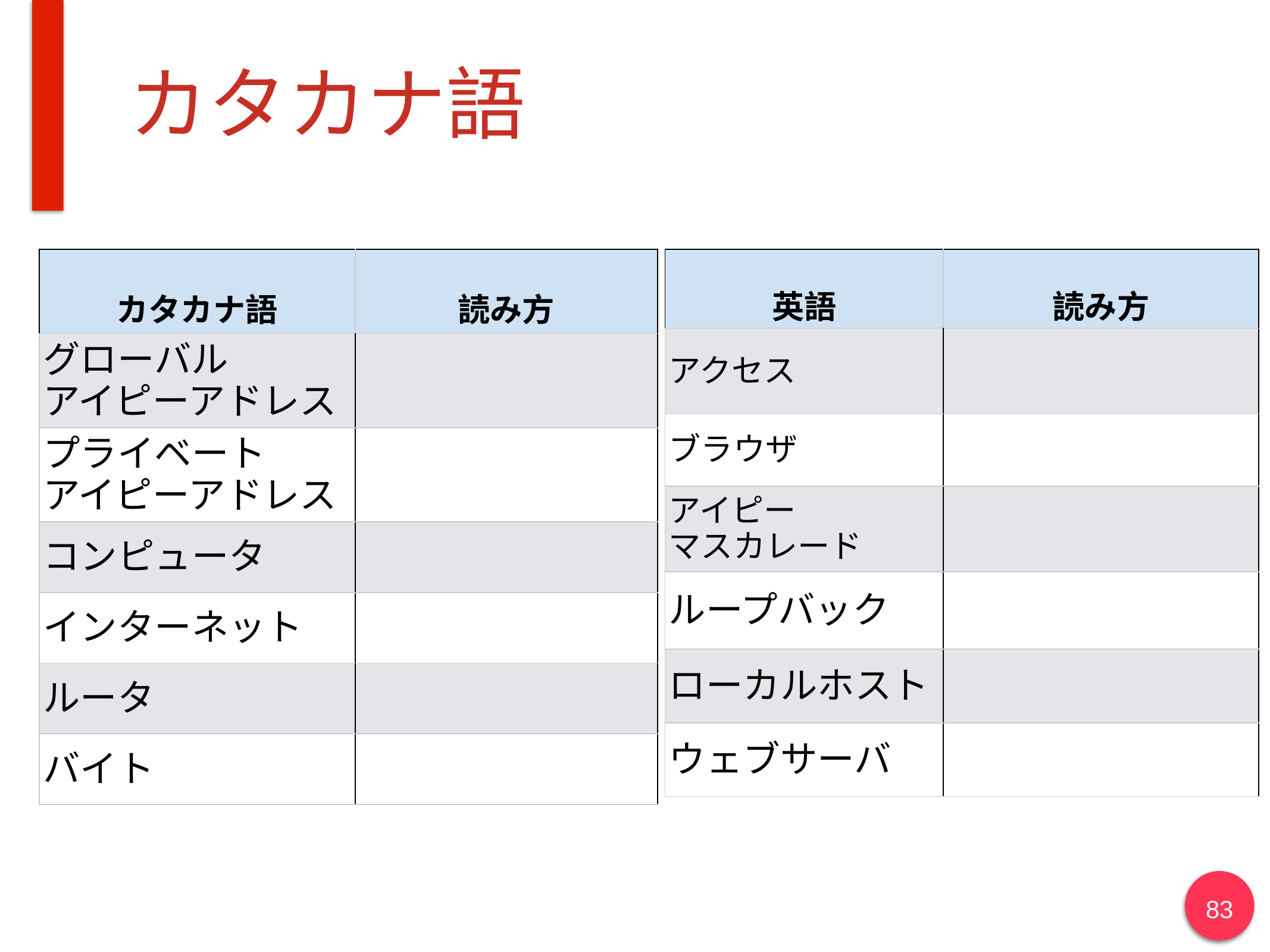

# カタカナ語
| カタカナ語 | 読み方 |
| --- | --- |
| グローバル アイピーアドレス |  |
| プライベート アイピーアドレス |  |
| コンピュータ |  |
| インターネット |  |
| ルータ |  |
| バイト |  |
| 英語 | 読み方 |
| --- | --- |
| アクセス |  |
| ブラウザ |  |
| アイピー マスカレード |  |
| ループバック |  |
| ローカルホスト |  |
| ウェブサーバ |  |
83